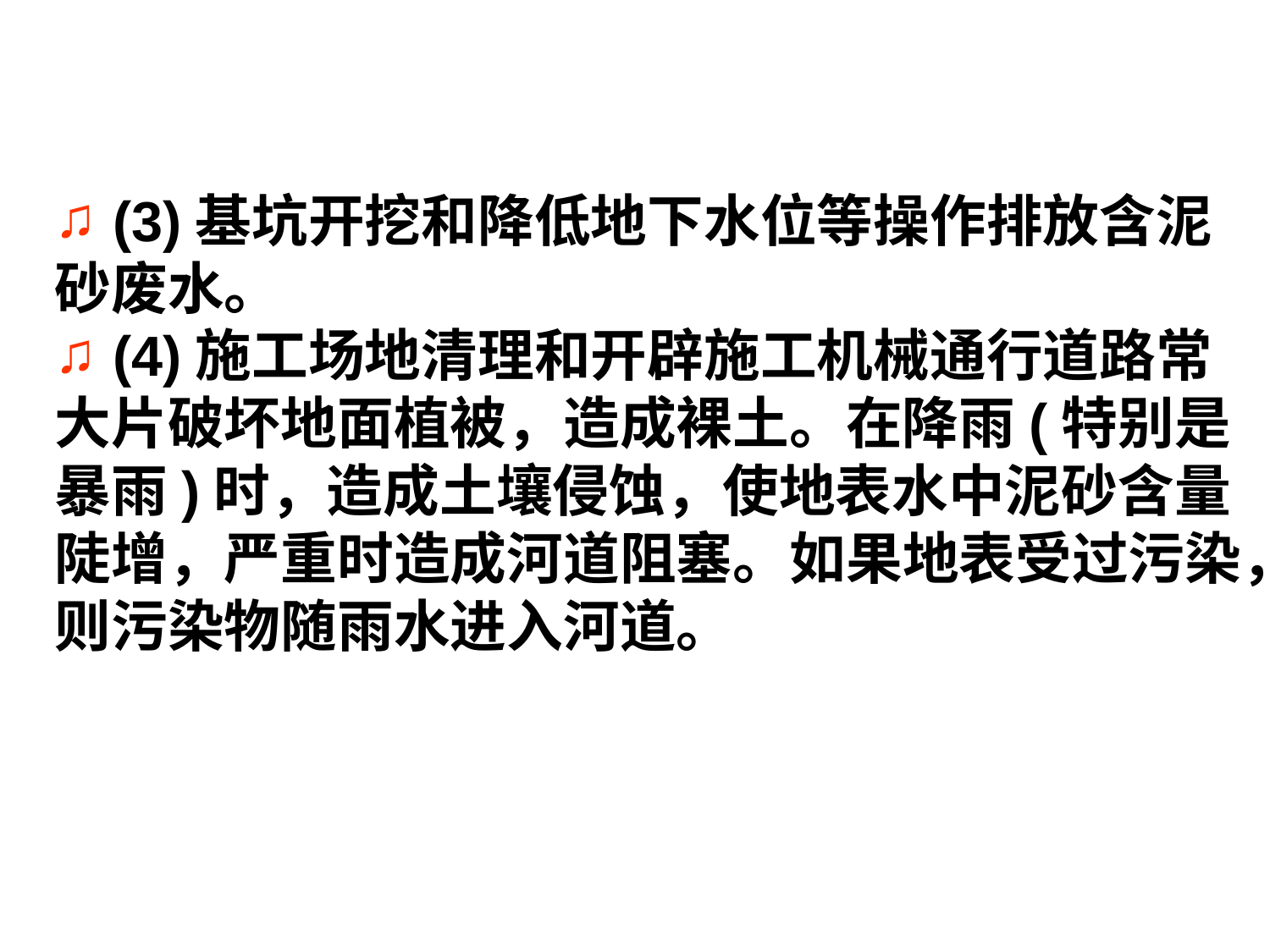

(3)基坑开挖和降低地下水位等操作排放含泥砂废水。
 (4)施工场地清理和开辟施工机械通行道路常大片破坏地面植被，造成裸土。在降雨(特别是暴雨)时，造成土壤侵蚀，使地表水中泥砂含量陡增，严重时造成河道阻塞。如果地表受过污染，则污染物随雨水进入河道。